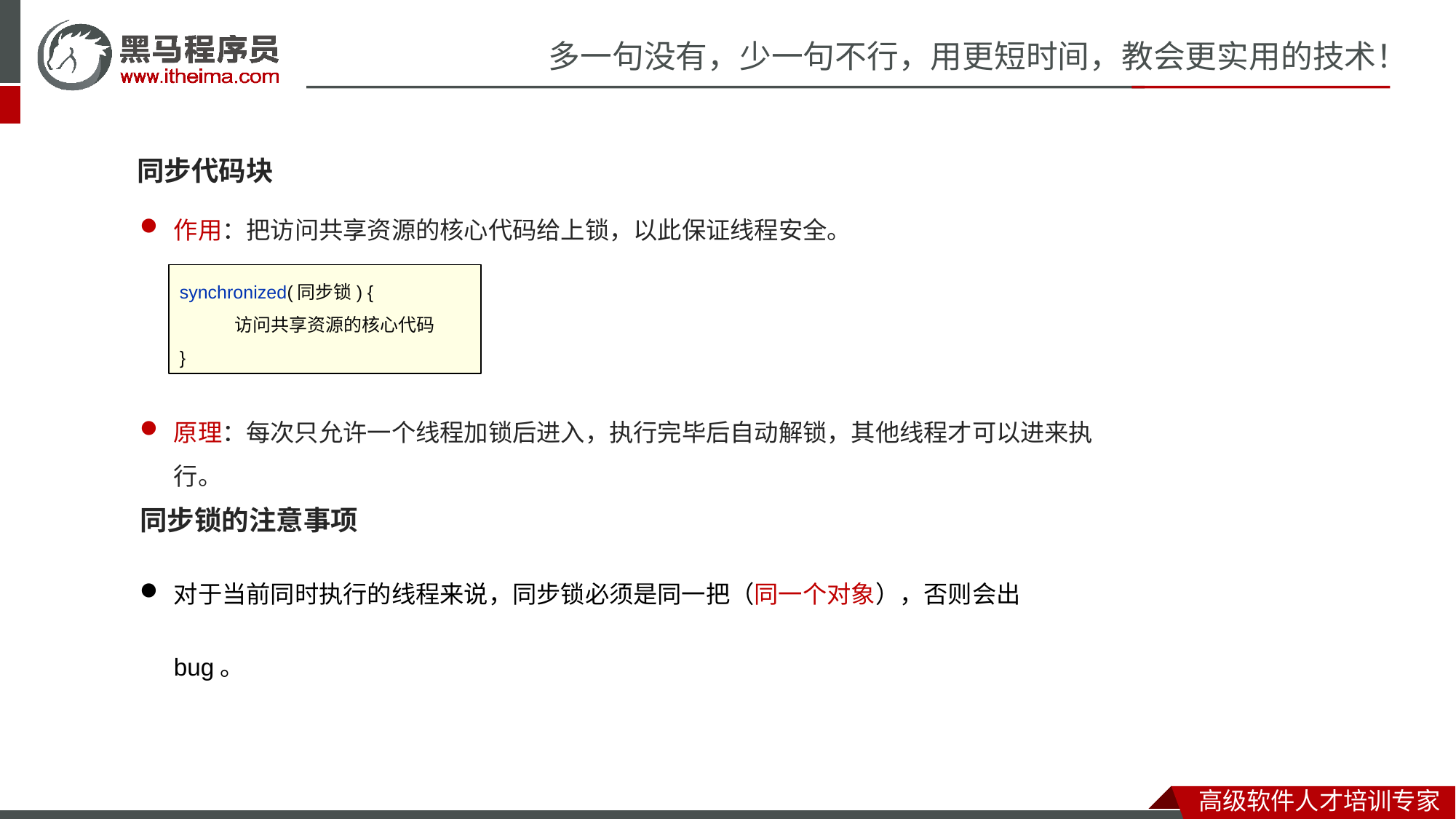

同步代码块
作用：把访问共享资源的核心代码给上锁，以此保证线程安全。
synchronized(同步锁) {
          访问共享资源的核心代码
}
原理：每次只允许一个线程加锁后进入，执行完毕后自动解锁，其他线程才可以进来执行。
同步锁的注意事项
对于当前同时执行的线程来说，同步锁必须是同一把（同一个对象），否则会出bug。